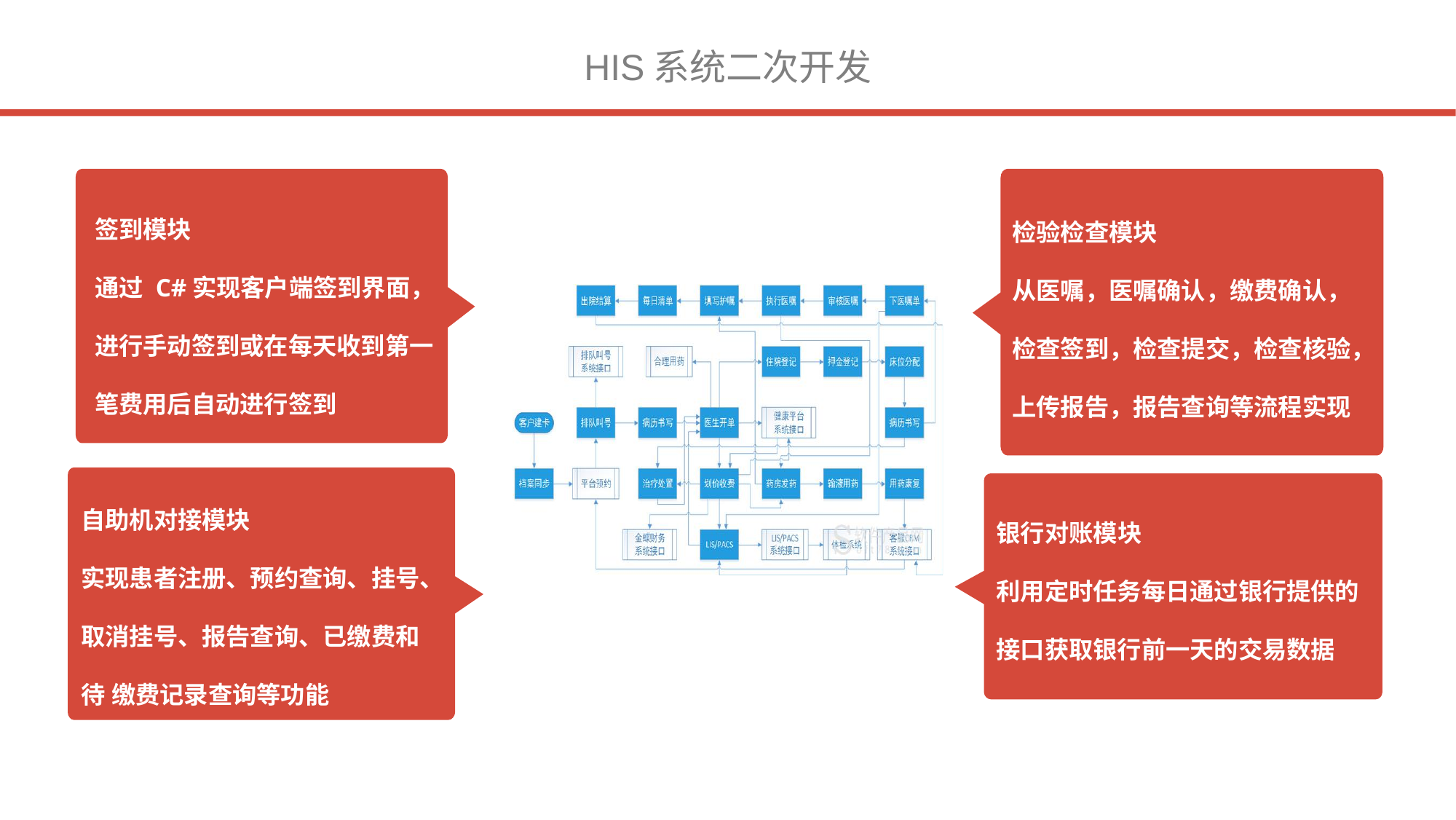

HIS系统二次开发

签到模块
通过 C#实现客户端签到界面，
进行手动签到或在每天收到第一笔费用后自动进行签到

检验检查模块
从医嘱，医嘱确认，缴费确认，检查签到，检查提交，检查核验，上传报告，报告查询等流程实现

自助机对接模块
实现患者注册、预约查询、挂号、取消挂号、报告查询、已缴费和待 缴费记录查询等功能

银行对账模块
利用定时任务每日通过银行提供的接口获取银行前一天的交易数据